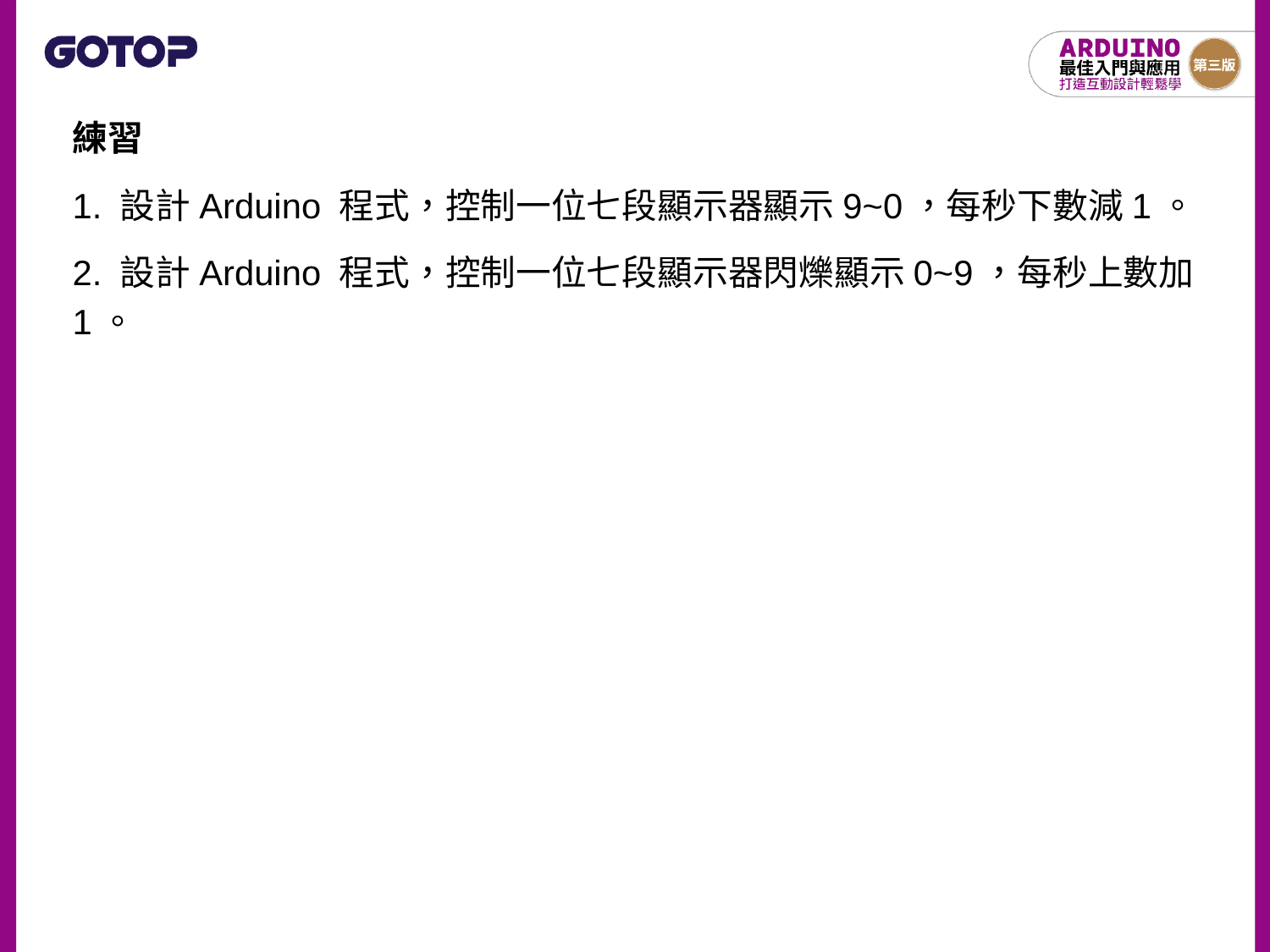

練習
1. 設計Arduino 程式，控制一位七段顯示器顯示9~0，每秒下數減1。
2. 設計Arduino 程式，控制一位七段顯示器閃爍顯示0~9，每秒上數加1。